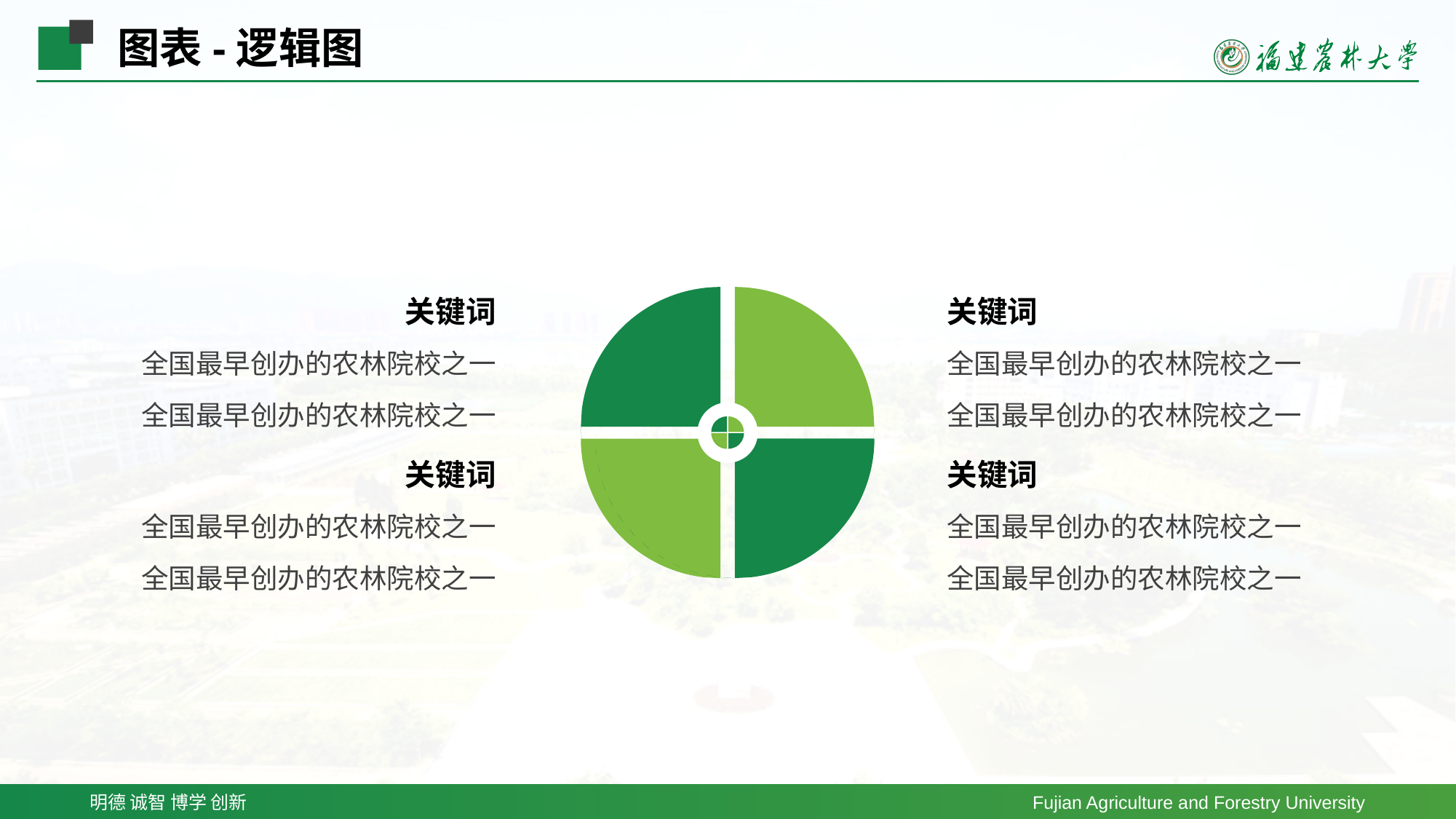

图表-逻辑图
关键词
全国最早创办的农林院校之一
全国最早创办的农林院校之一

关键词
全国最早创办的农林院校之一
全国最早创办的农林院校之一

关键词
全国最早创办的农林院校之一
全国最早创办的农林院校之一

关键词
全国最早创办的农林院校之一
全国最早创办的农林院校之一